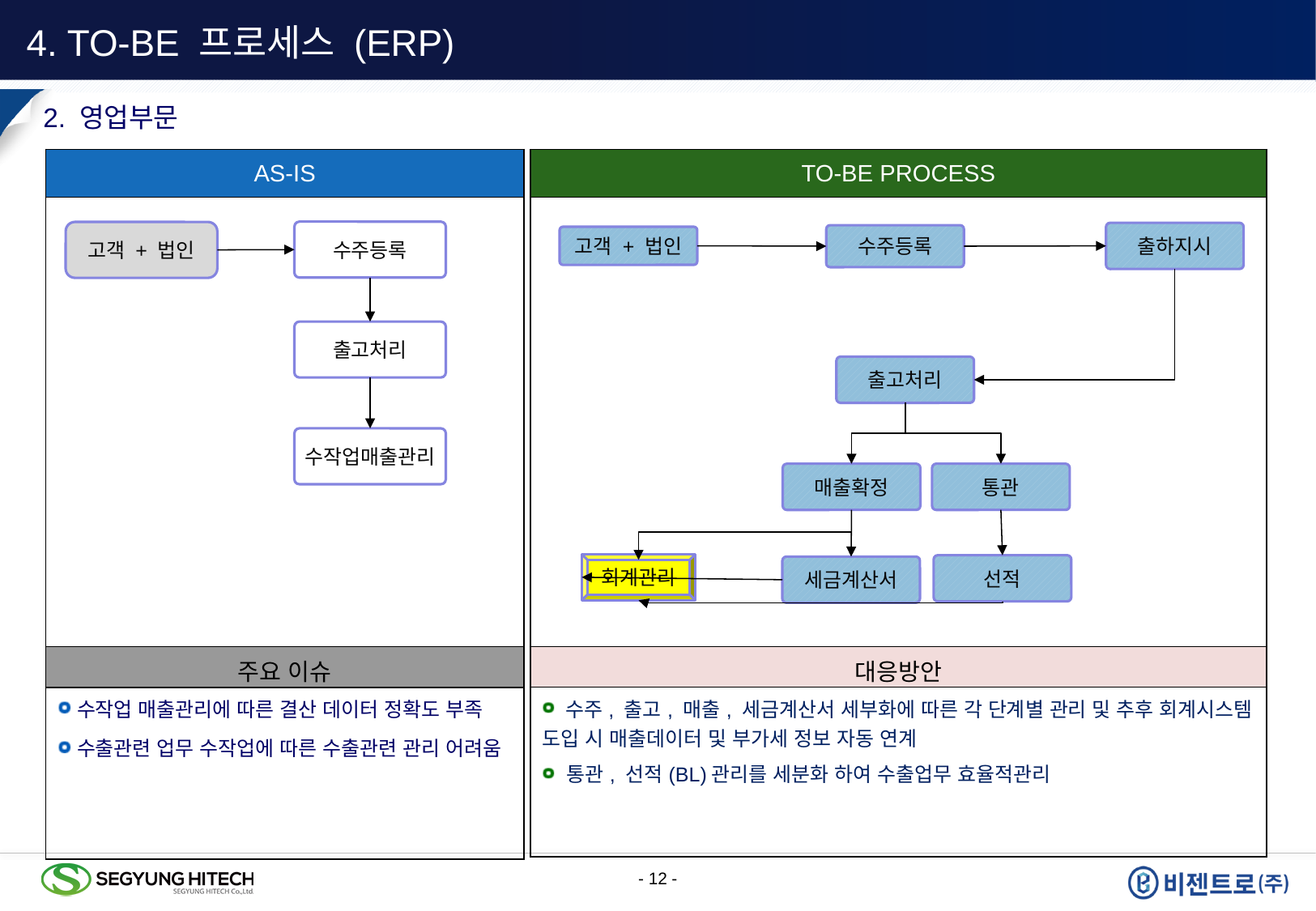

4. TO-BE 프로세스 (ERP)
2. 영업부문
| AS-IS |
| --- |
|  |
| 주요 이슈 |
| 수작업 매출관리에 따른 결산 데이터 정확도 부족 수출관련 업무 수작업에 따른 수출관련 관리 어려움 |
| TO-BE PROCESS |
| --- |
|  |
| 대응방안 |
| 수주, 출고, 매출, 세금계산서 세부화에 따른 각 단계별 관리 및 추후 회계시스템 도입 시 매출데이터 및 부가세 정보 자동 연계 통관, 선적(BL)관리를 세분화 하여 수출업무 효율적관리 |
수주등록
고객 + 법인
출하지시
수주등록
고객 + 법인
출고처리
출고처리
수작업매출관리
매출확정
통관
회계관리
선적
세금계산서